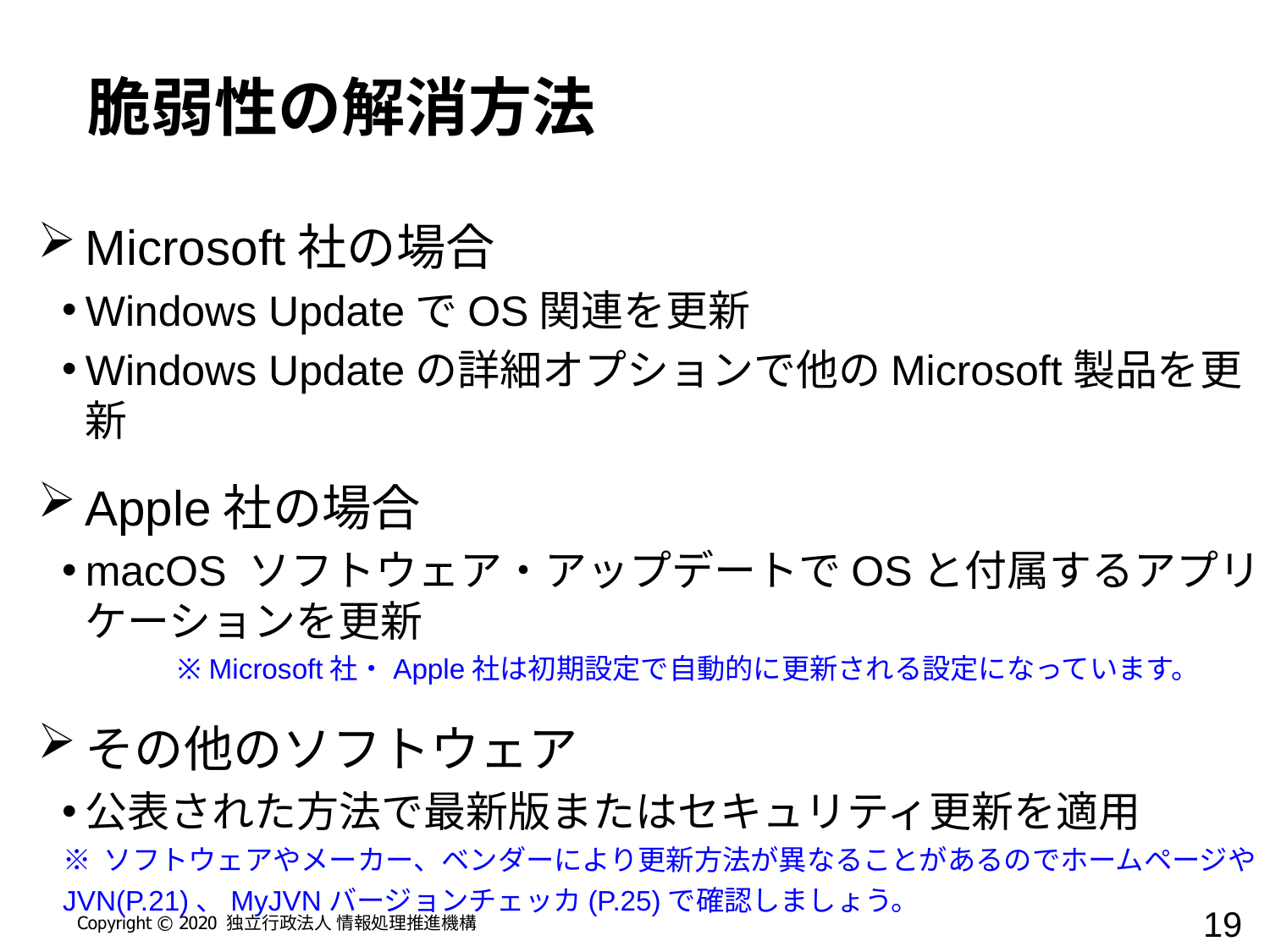

# 脆弱性の解消方法
Microsoft社の場合
Windows UpdateでOS関連を更新
Windows Updateの詳細オプションで他のMicrosoft製品を更新
Apple社の場合
macOS ソフトウェア・アップデートでOSと付属するアプリケーションを更新
	※ Microsoft社・Apple社は初期設定で自動的に更新される設定になっています。
その他のソフトウェア
公表された方法で最新版またはセキュリティ更新を適用
※ ソフトウェアやメーカー、ベンダーにより更新方法が異なることがあるのでホームページやJVN(P.21)、MyJVNバージョンチェッカ(P.25)で確認しましょう。